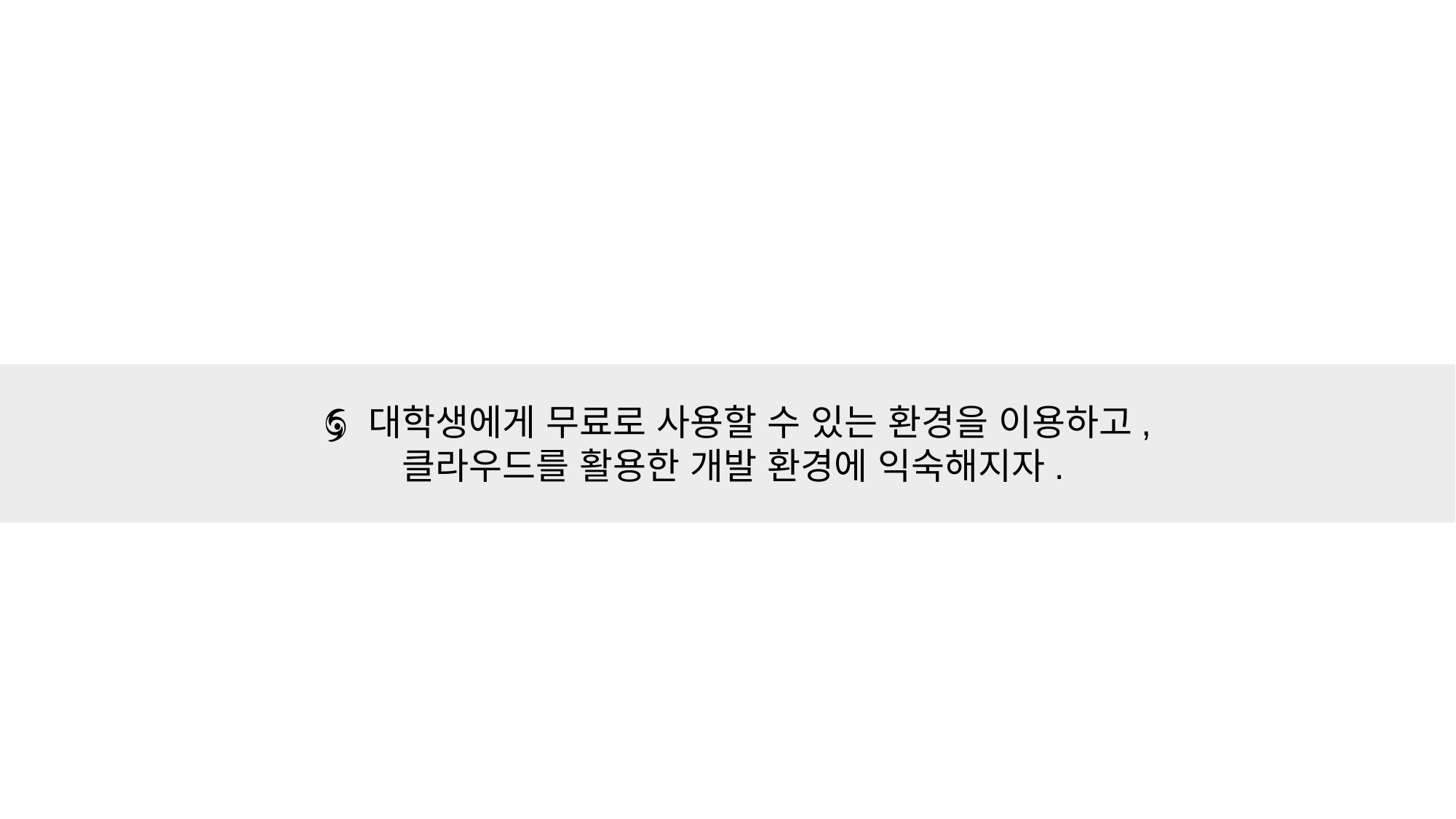

#

🌀 대학생에게 무료로 사용할 수 있는 환경을 이용하고,
       클라우드를 활용한 개발 환경에 익숙해지자.